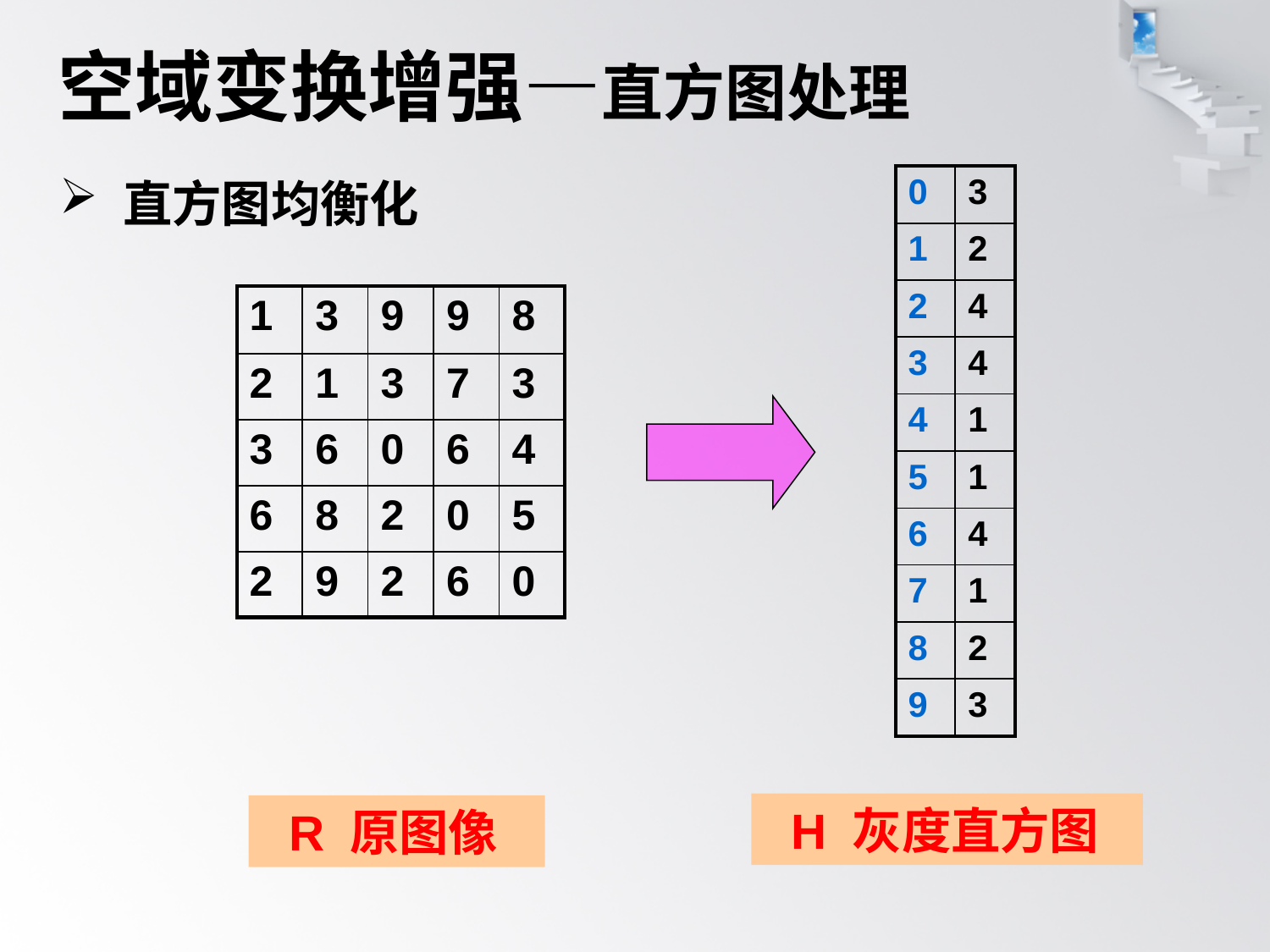

# 空域变换增强—直方图处理
直方图均衡化
| 0 | 3 |
| --- | --- |
| 1 | 2 |
| 2 | 4 |
| 3 | 4 |
| 4 | 1 |
| 5 | 1 |
| 6 | 4 |
| 7 | 1 |
| 8 | 2 |
| 9 | 3 |
| 1 | 3 | 9 | 9 | 8 |
| --- | --- | --- | --- | --- |
| 2 | 1 | 3 | 7 | 3 |
| 3 | 6 | 0 | 6 | 4 |
| 6 | 8 | 2 | 0 | 5 |
| 2 | 9 | 2 | 6 | 0 |

  H 灰度直方图
  R 原图像